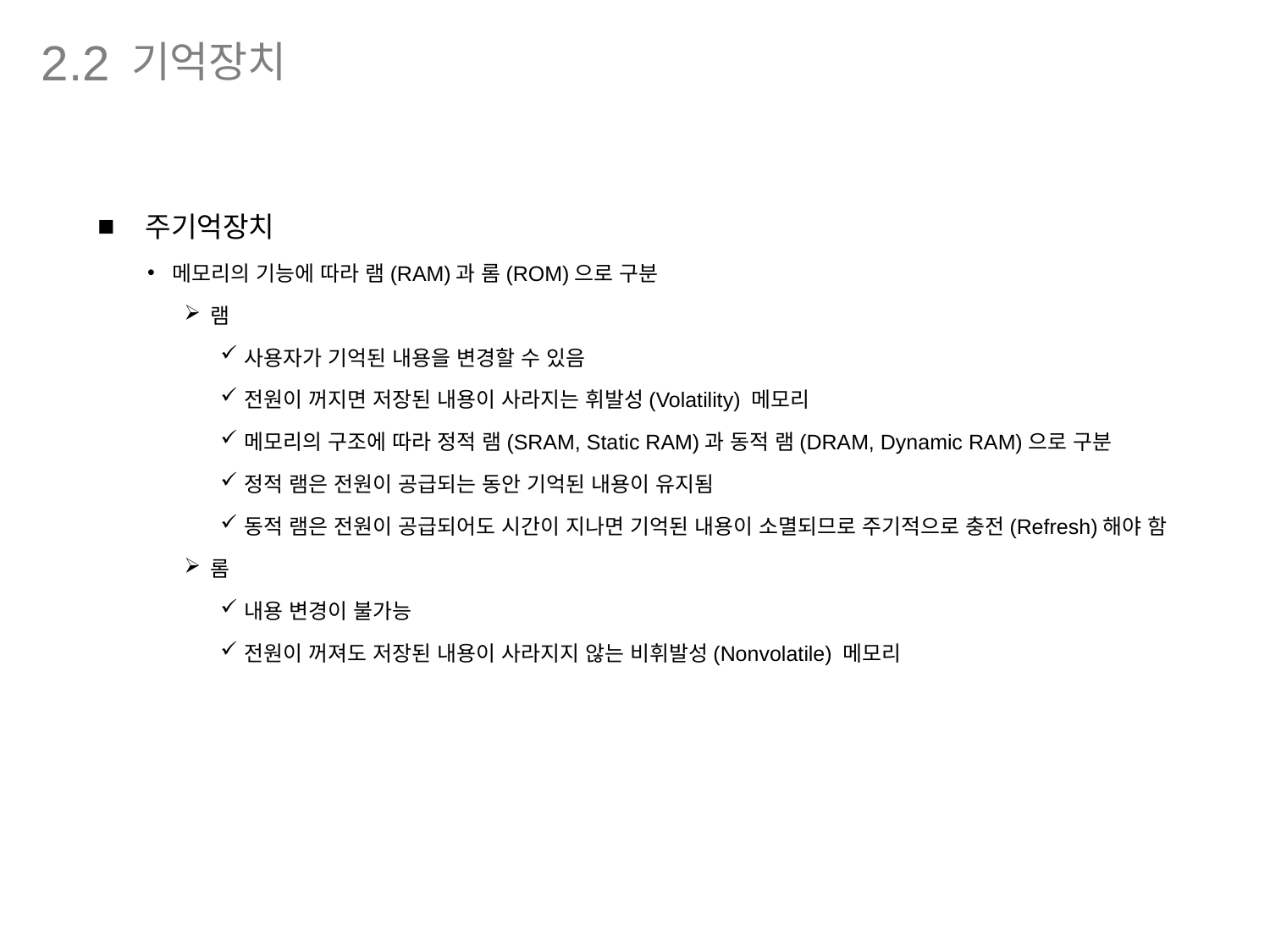

기억장치
2.2
주기억장치
메모리의 기능에 따라 램(RAM)과 롬(ROM)으로 구분
램
사용자가 기억된 내용을 변경할 수 있음
전원이 꺼지면 저장된 내용이 사라지는 휘발성(Volatility) 메모리
메모리의 구조에 따라 정적 램(SRAM, Static RAM)과 동적 램(DRAM, Dynamic RAM)으로 구분
정적 램은 전원이 공급되는 동안 기억된 내용이 유지됨
동적 램은 전원이 공급되어도 시간이 지나면 기억된 내용이 소멸되므로 주기적으로 충전(Refresh)해야 함
롬
내용 변경이 불가능
전원이 꺼져도 저장된 내용이 사라지지 않는 비휘발성(Nonvolatile) 메모리